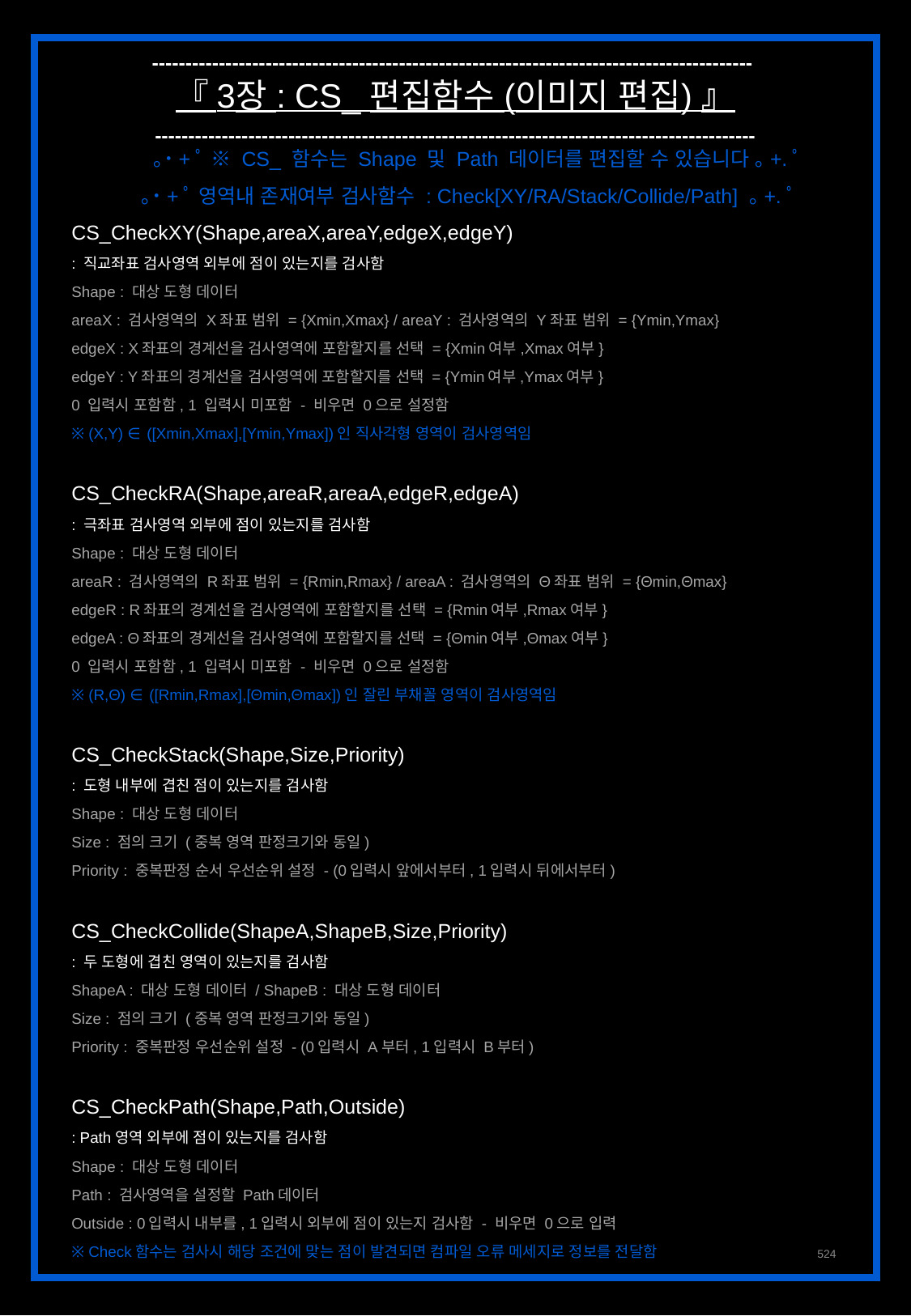

------------------------------------------------------------------------------------------
『 3장 : CS_ 편집함수 (이미지 편집) 』
------------------------------------------------------------------------------------------
｡˙+ﾟ ※ CS_ 함수는 Shape 및 Path 데이터를 편집할 수 있습니다 ｡+.ﾟ
｡˙+ﾟ 영역내 존재여부 검사함수 : Check[XY/RA/Stack/Collide/Path] ｡+.ﾟ
CS_CheckXY(Shape,areaX,areaY,edgeX,edgeY)
: 직교좌표 검사영역 외부에 점이 있는지를 검사함
Shape : 대상 도형 데이터
areaX : 검사영역의 X좌표 범위 = {Xmin,Xmax} / areaY : 검사영역의 Y좌표 범위 = {Ymin,Ymax}
edgeX : X좌표의 경계선을 검사영역에 포함할지를 선택 = {Xmin여부,Xmax여부}
edgeY : Y좌표의 경계선을 검사영역에 포함할지를 선택 = {Ymin여부,Ymax여부}
0 입력시 포함함, 1 입력시 미포함 - 비우면 0으로 설정함
※ (X,Y) ∈ ([Xmin,Xmax],[Ymin,Ymax])인 직사각형 영역이 검사영역임

CS_CheckRA(Shape,areaR,areaA,edgeR,edgeA)
: 극좌표 검사영역 외부에 점이 있는지를 검사함
Shape : 대상 도형 데이터
areaR : 검사영역의 R좌표 범위 = {Rmin,Rmax} / areaA : 검사영역의 Θ좌표 범위 = {Θmin,Θmax}
edgeR : R좌표의 경계선을 검사영역에 포함할지를 선택 = {Rmin여부,Rmax여부}
edgeA : Θ좌표의 경계선을 검사영역에 포함할지를 선택 = {Θmin여부,Θmax여부}
0 입력시 포함함, 1 입력시 미포함 - 비우면 0으로 설정함
※ (R,Θ) ∈ ([Rmin,Rmax],[Θmin,Θmax])인 잘린 부채꼴 영역이 검사영역임

CS_CheckStack(Shape,Size,Priority)
: 도형 내부에 겹친 점이 있는지를 검사함
Shape : 대상 도형 데이터
Size : 점의 크기 (중복 영역 판정크기와 동일)
Priority : 중복판정 순서 우선순위 설정 - (0입력시 앞에서부터, 1입력시 뒤에서부터)

CS_CheckCollide(ShapeA,ShapeB,Size,Priority)
: 두 도형에 겹친 영역이 있는지를 검사함
ShapeA : 대상 도형 데이터 / ShapeB : 대상 도형 데이터
Size : 점의 크기 (중복 영역 판정크기와 동일)
Priority : 중복판정 우선순위 설정 - (0입력시 A부터, 1입력시 B부터)

CS_CheckPath(Shape,Path,Outside)
: Path영역 외부에 점이 있는지를 검사함
Shape : 대상 도형 데이터
Path : 검사영역을 설정할 Path데이터
Outside : 0입력시 내부를, 1입력시 외부에 점이 있는지 검사함 - 비우면 0으로 입력
※ Check함수는 검사시 해당 조건에 맞는 점이 발견되면 컴파일 오류 메세지로 정보를 전달함
524